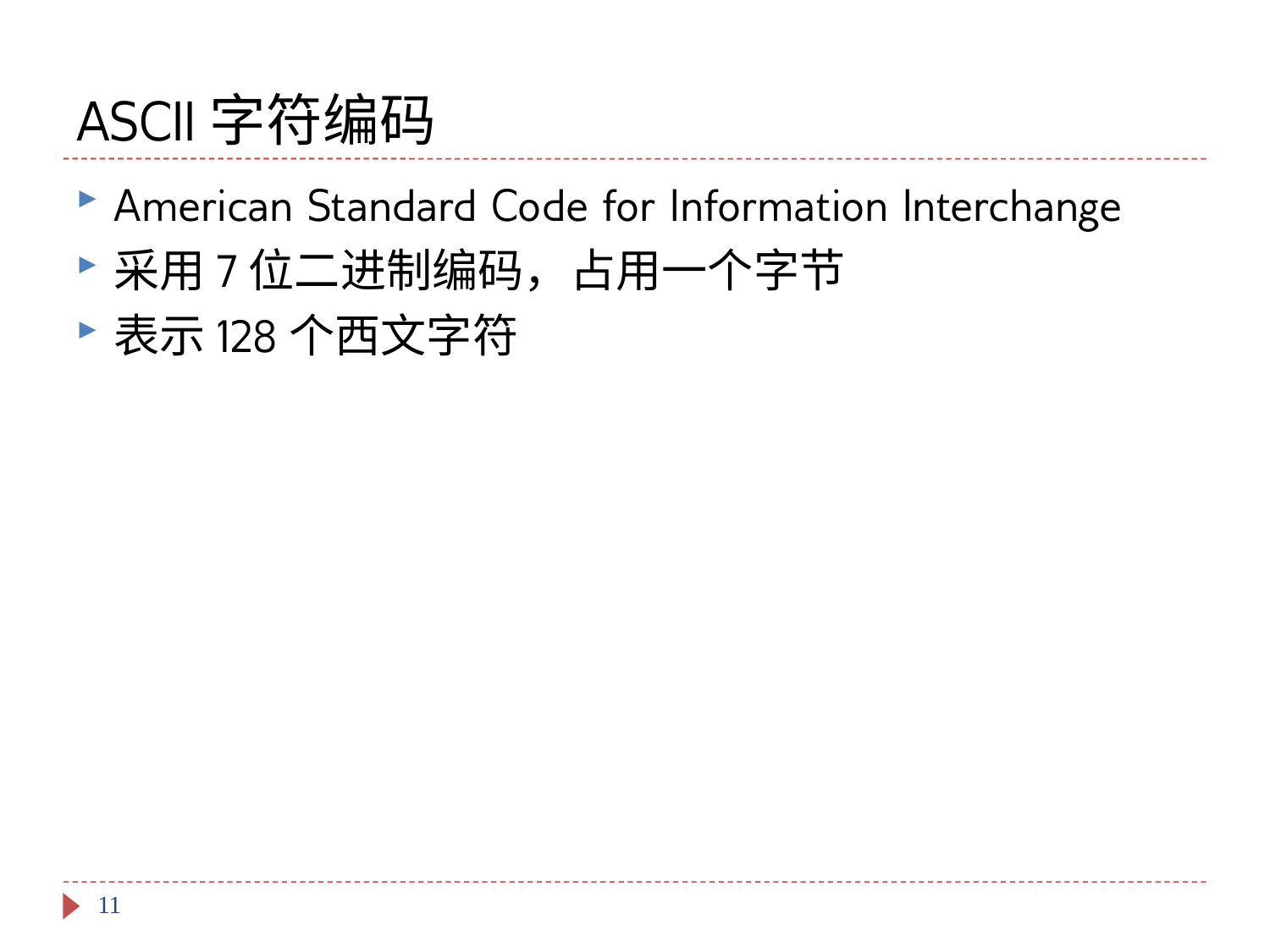

# ASCII字符编码
American Standard Code for Information Interchange
采用7位二进制编码，占用一个字节
表示128个西文字符
11